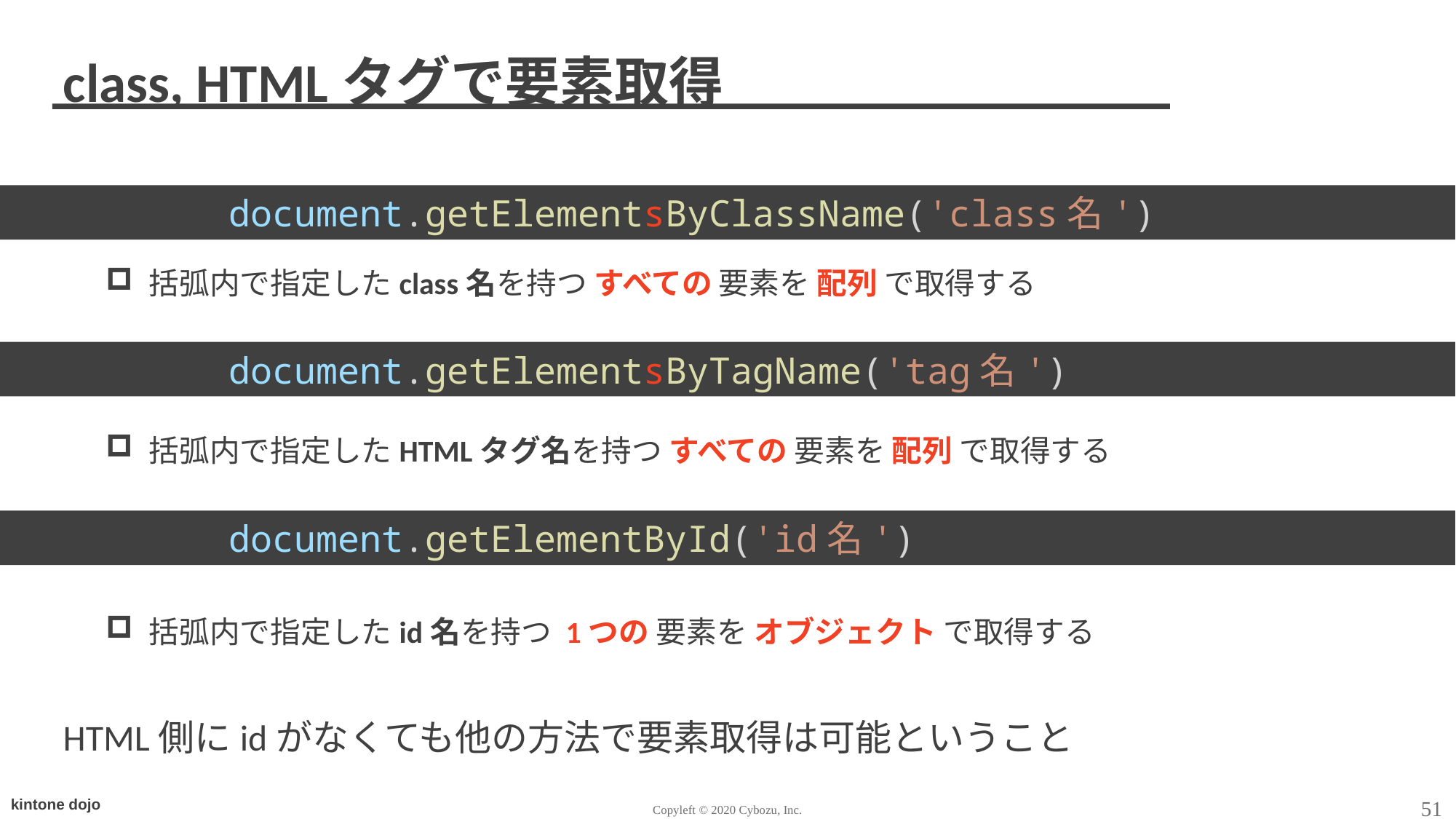

# class, HTMLタグで要素取得

括弧内で指定したclass名を持つ すべての 要素を 配列 で取得する

括弧内で指定したHTMLタグ名を持つ すべての 要素を 配列 で取得する

括弧内で指定したid名を持つ 1つの 要素を オブジェクト で取得する

HTML側にidがなくても他の方法で要素取得は可能ということ
		document.getElementsByClassName('class名')
		document.getElementsByTagName('tag名')
		document.getElementById('id名')
51
Copyleft © 2020 Cybozu, Inc.